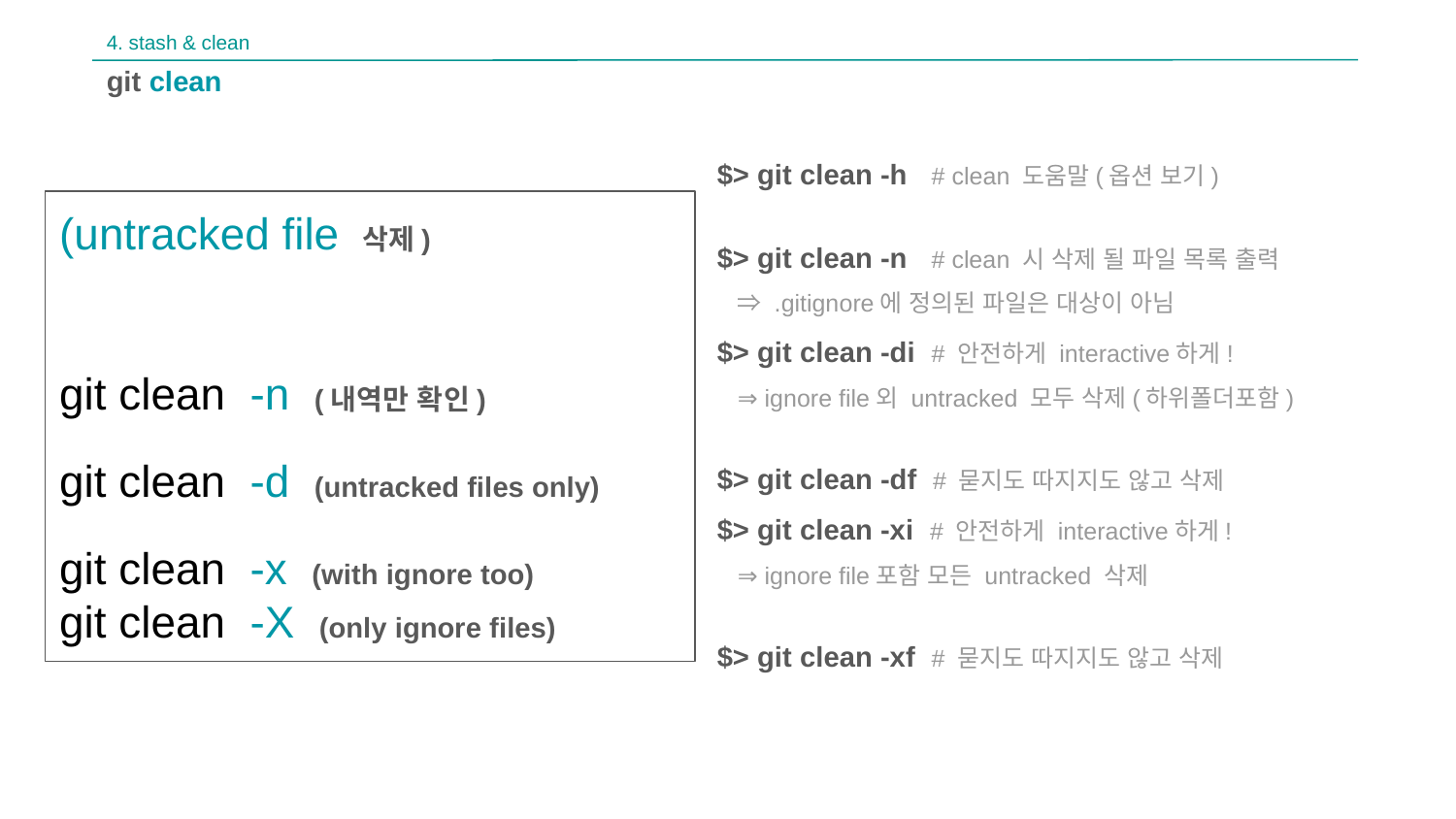

4. stash & clean
git clean

$> git clean -h   # clean 도움말(옵션 보기)
$> git clean -n   # clean 시 삭제 될 파일 목록 출력
   ⇒ .gitignore에 정의된 파일은 대상이 아님
$> git clean -di  # 안전하게 interactive하게!
   ⇒ ignore file외 untracked 모두 삭제(하위폴더포함)
$> git clean -df  # 묻지도 따지지도 않고 삭제
$> git clean -xi  # 안전하게 interactive하게!
   ⇒ ignore file포함 모든 untracked 삭제
$> git clean -xf  # 묻지도 따지지도 않고 삭제
(untracked file 삭제)

git clean  -n  (내역만 확인)

git clean  -d  (untracked files only)

git clean  -x  (with ignore too)
git clean  -X  (only ignore files)